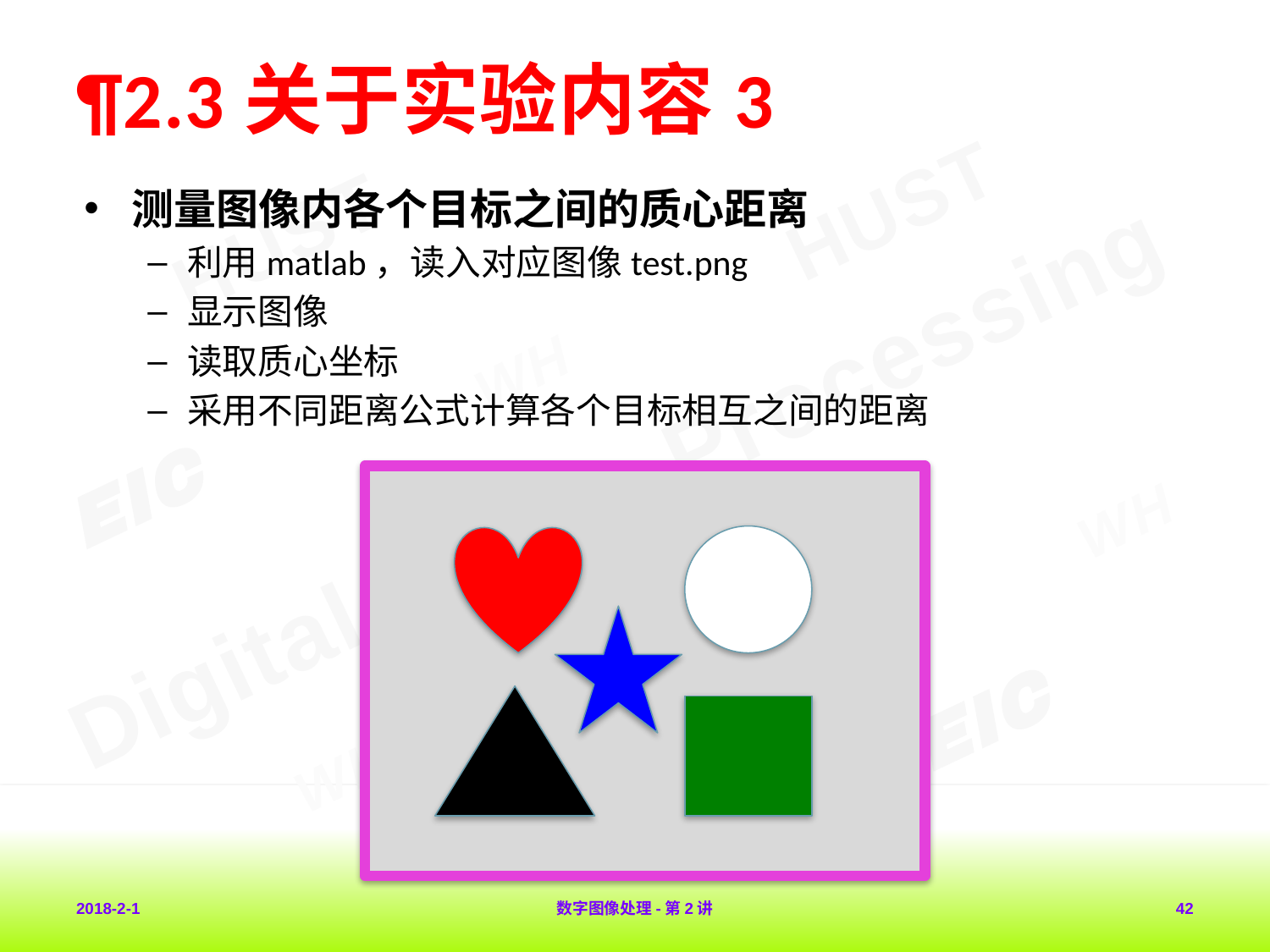

# ¶2.3关于实验内容3
测量图像内各个目标之间的质心距离
利用matlab，读入对应图像test.png
显示图像
读取质心坐标
采用不同距离公式计算各个目标相互之间的距离

2018-2-1
数字图像处理-第2讲
42